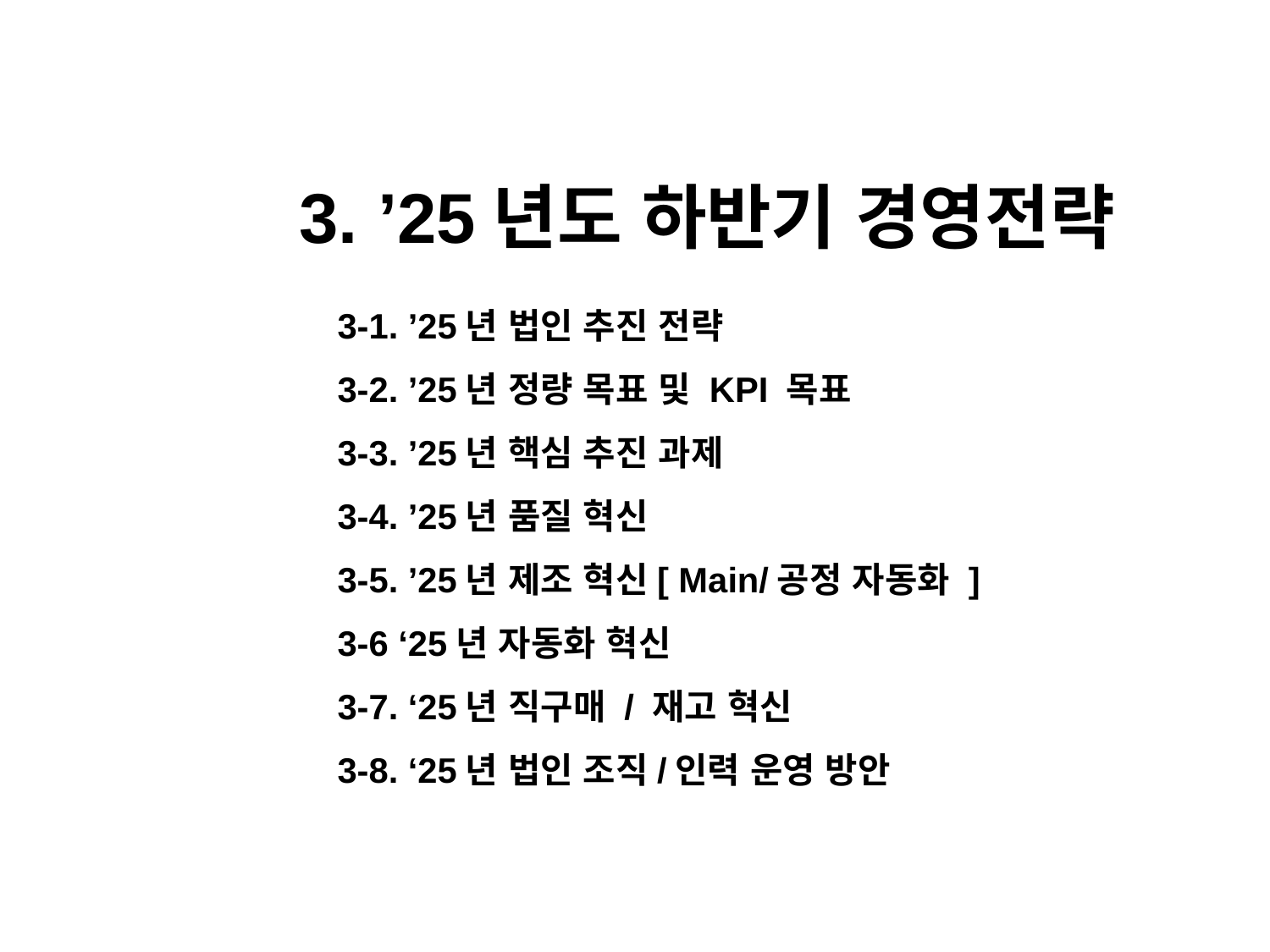

3. ’25년도 하반기 경영전략
3-1. ’25년 법인 추진 전략
3-2. ’25년 정량 목표 및 KPI 목표
3-3. ’25년 핵심 추진 과제
3-4. ’25년 품질 혁신
3-5. ’25년 제조 혁신[ Main/공정 자동화 ]
3-6 ‘25년 자동화 혁신
3-7. ‘25년 직구매 / 재고 혁신
3-8. ‘25년 법인 조직/인력 운영 방안